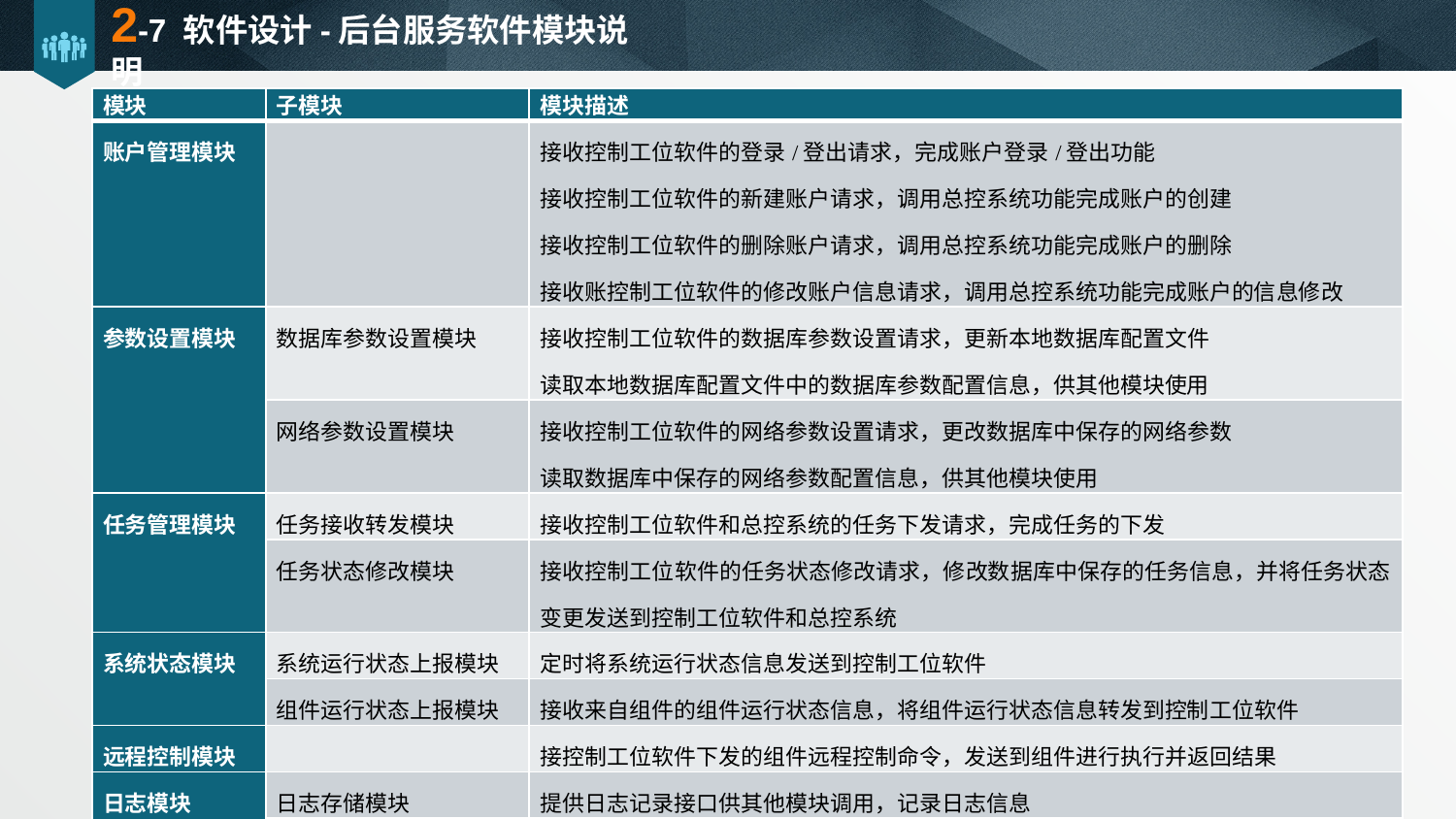

# 2-7 软件设计-后台服务软件模块说明

| 模块 | 子模块 | 模块描述 |
| --- | --- | --- |
| 账户管理模块 |  | 接收控制工位软件的登录/登出请求，完成账户登录/登出功能 接收控制工位软件的新建账户请求，调用总控系统功能完成账户的创建 接收控制工位软件的删除账户请求，调用总控系统功能完成账户的删除 接收账控制工位软件的修改账户信息请求，调用总控系统功能完成账户的信息修改 |
| 参数设置模块 | 数据库参数设置模块 | 接收控制工位软件的数据库参数设置请求，更新本地数据库配置文件 读取本地数据库配置文件中的数据库参数配置信息，供其他模块使用 |
|  | 网络参数设置模块 | 接收控制工位软件的网络参数设置请求，更改数据库中保存的网络参数 读取数据库中保存的网络参数配置信息，供其他模块使用 |
| 任务管理模块 | 任务接收转发模块 | 接收控制工位软件和总控系统的任务下发请求，完成任务的下发 |
|  | 任务状态修改模块 | 接收控制工位软件的任务状态修改请求，修改数据库中保存的任务信息，并将任务状态变更发送到控制工位软件和总控系统 |
| 系统状态模块 | 系统运行状态上报模块 | 定时将系统运行状态信息发送到控制工位软件 |
|  | 组件运行状态上报模块 | 接收来自组件的组件运行状态信息，将组件运行状态信息转发到控制工位软件 |
| 远程控制模块 |  | 接控制工位软件下发的组件远程控制命令，发送到组件进行执行并返回结果 |
| 日志模块 | 日志存储模块 | 提供日志记录接口供其他模块调用，记录日志信息 |
|  | 日志清理模块 | 定期清理本地磁盘文件中存储的过期日志文件 |